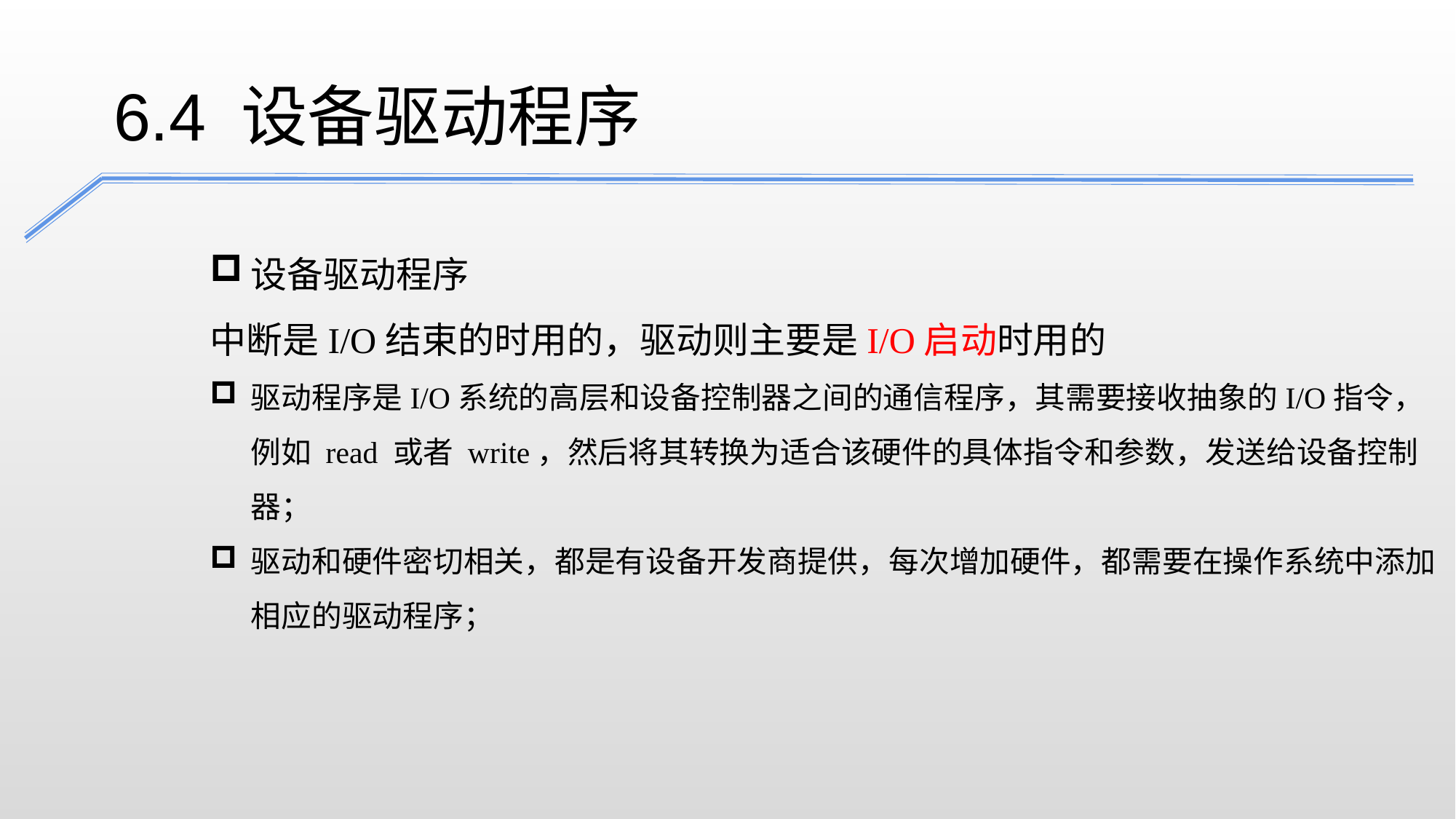

6.4 设备驱动程序
设备驱动程序
中断是I/O结束的时用的，驱动则主要是I/O启动时用的
驱动程序是I/O系统的高层和设备控制器之间的通信程序，其需要接收抽象的I/O指令，例如 read 或者 write，然后将其转换为适合该硬件的具体指令和参数，发送给设备控制器；
驱动和硬件密切相关，都是有设备开发商提供，每次增加硬件，都需要在操作系统中添加相应的驱动程序；